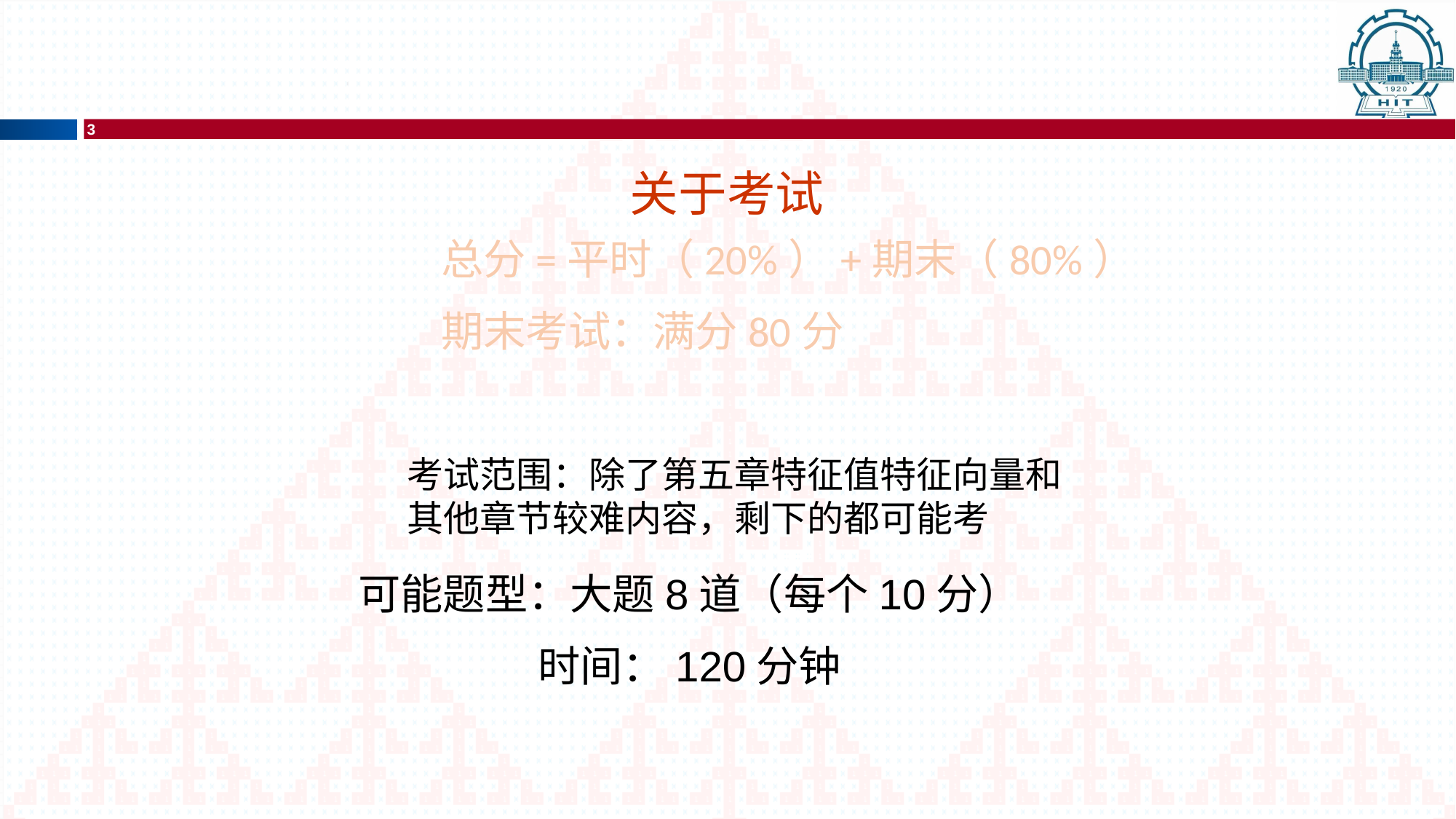

关于考试
总分=平时（20%）+期末（80%）
期末考试：满分80分
考试范围：除了第五章特征值特征向量和其他章节较难内容，剩下的都可能考
可能题型：大题8道（每个10分）
时间：120分钟
3